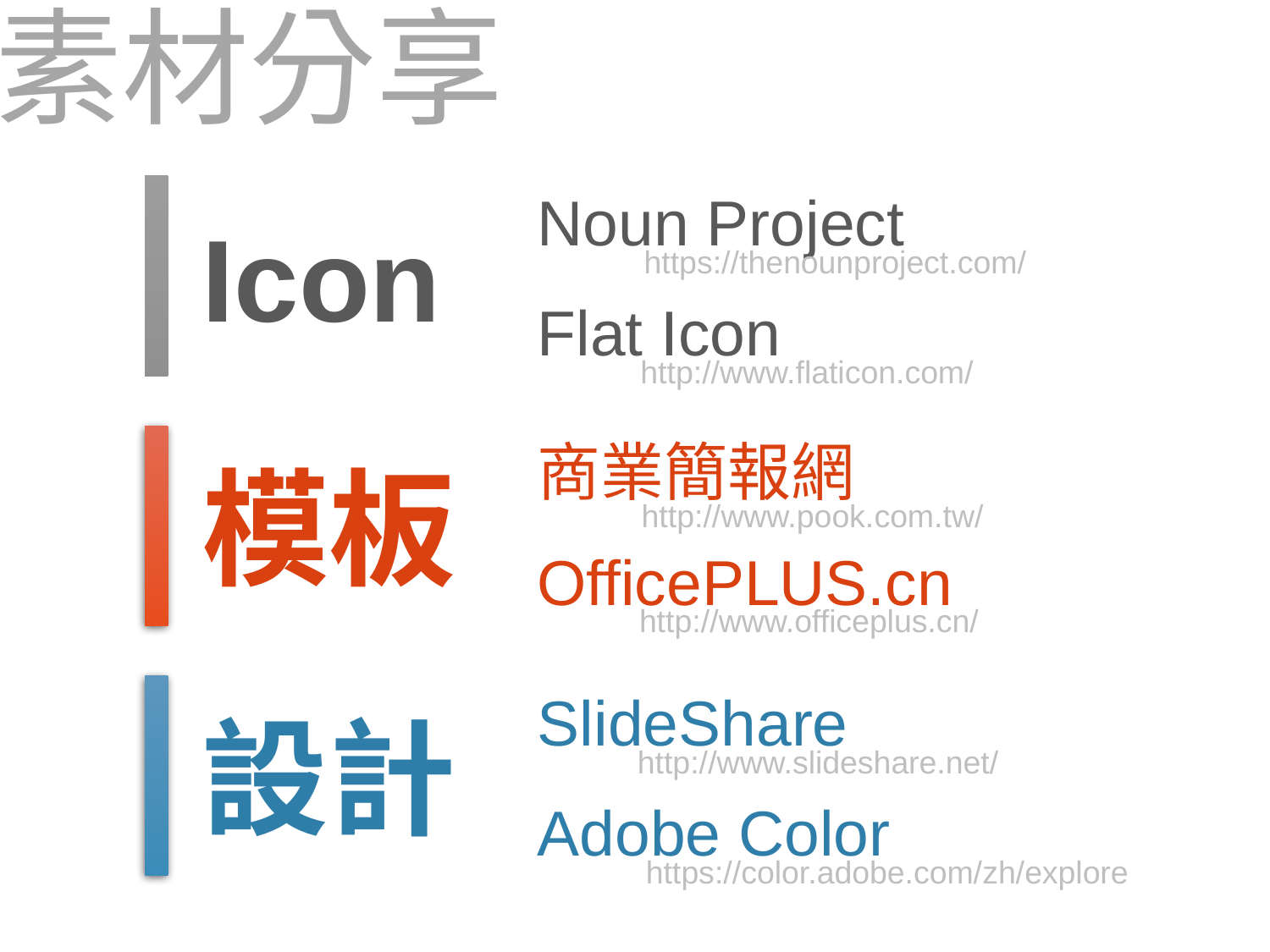

素材分享

Noun Project
Icon
https://thenounproject.com/
Flat Icon
http://www.flaticon.com/

商業簡報網
模板
http://www.pook.com.tw/
OfficePLUS.cn
http://www.officeplus.cn/

SlideShare
設計
http://www.slideshare.net/
Adobe Color
https://color.adobe.com/zh/explore